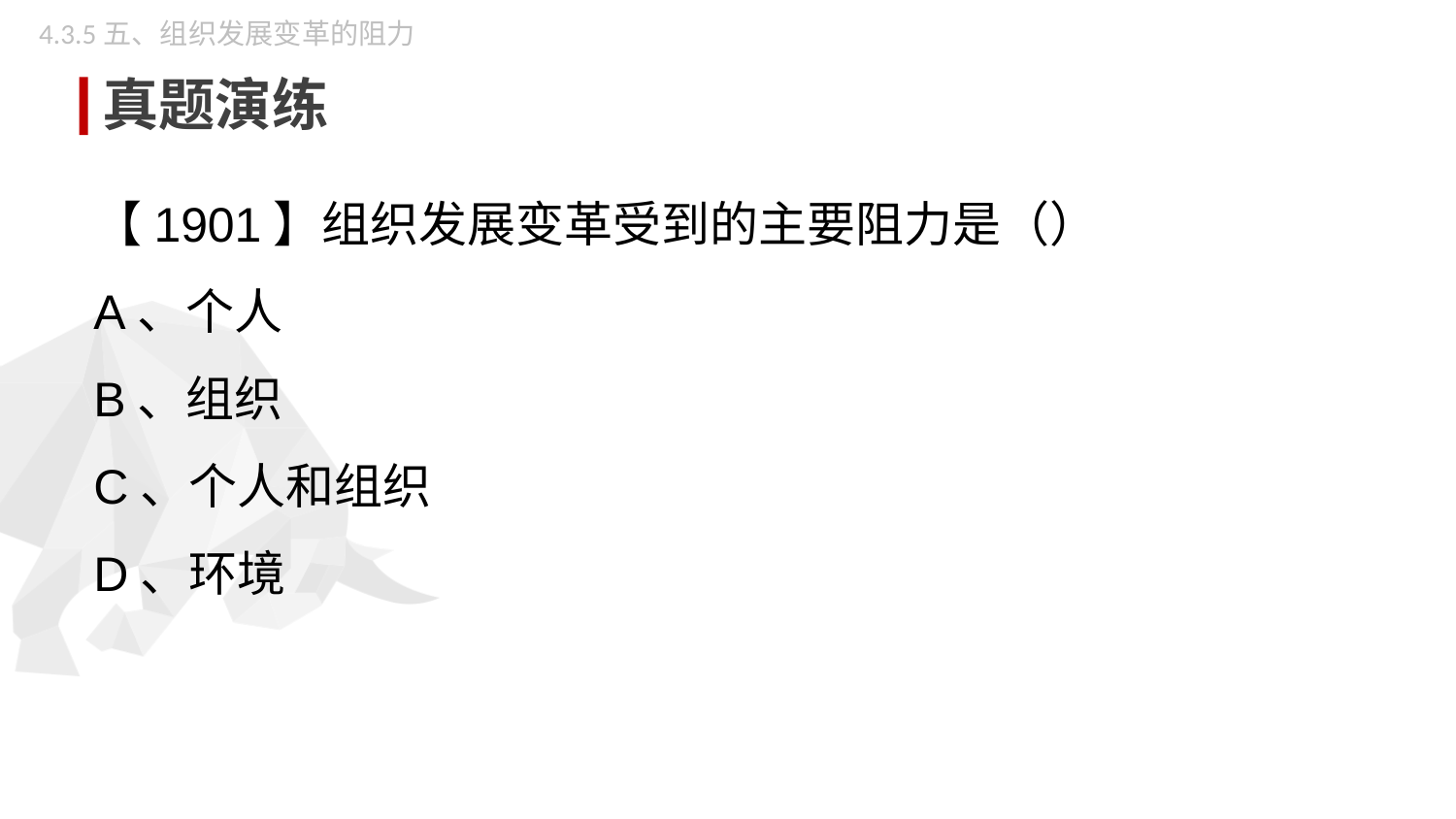

4.3.5五、组织发展变革的阻力

真题演练
【1901】组织发展变革受到的主要阻力是（）
A、个人
B、组织
C、个人和组织
D、环境